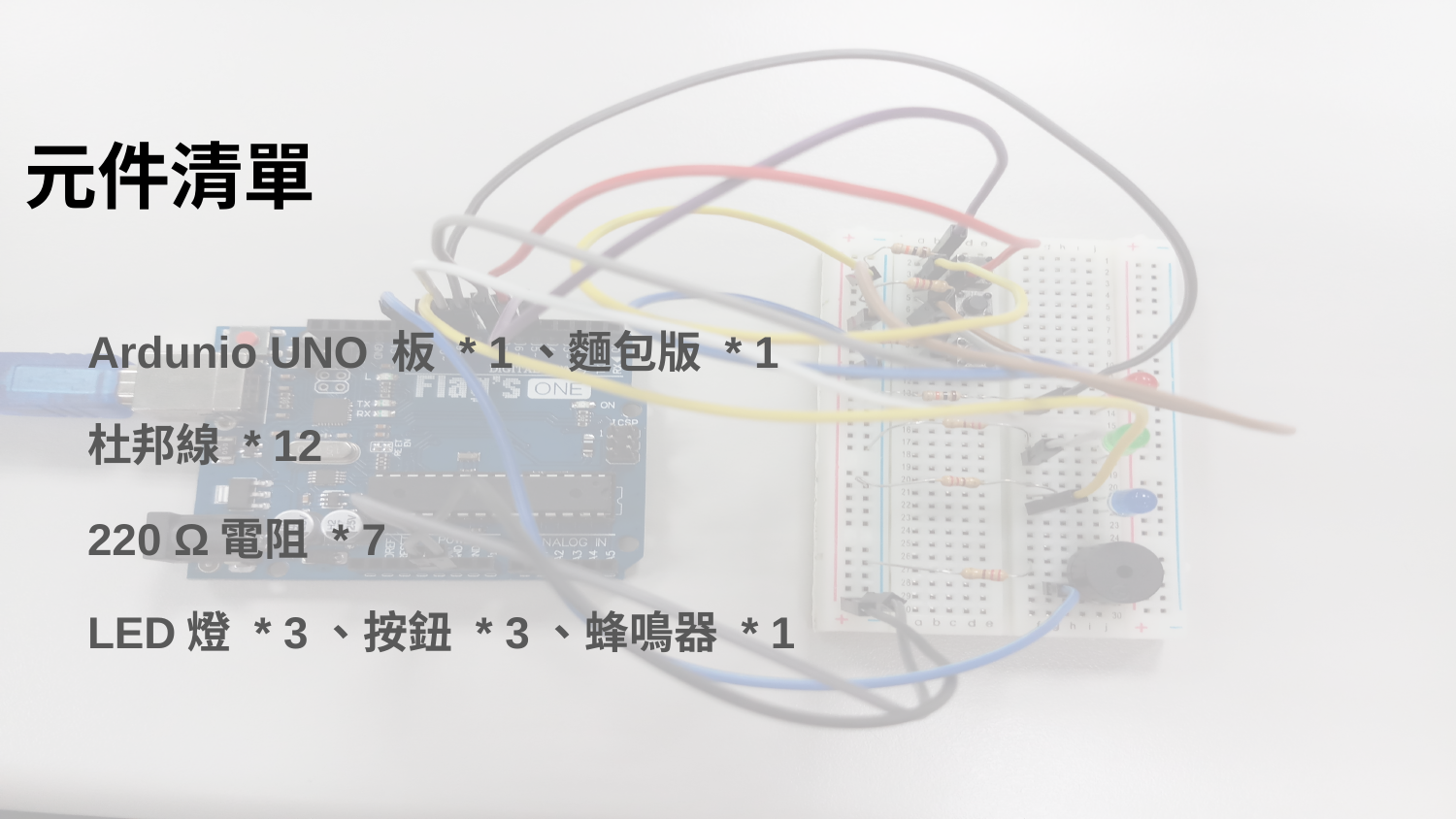

# 元件清單
Ardunio UNO 板 * 1、麵包版 * 1
杜邦線 * 12
220 Ω電阻 * 7
LED燈 * 3、按鈕 * 3、蜂鳴器 * 1